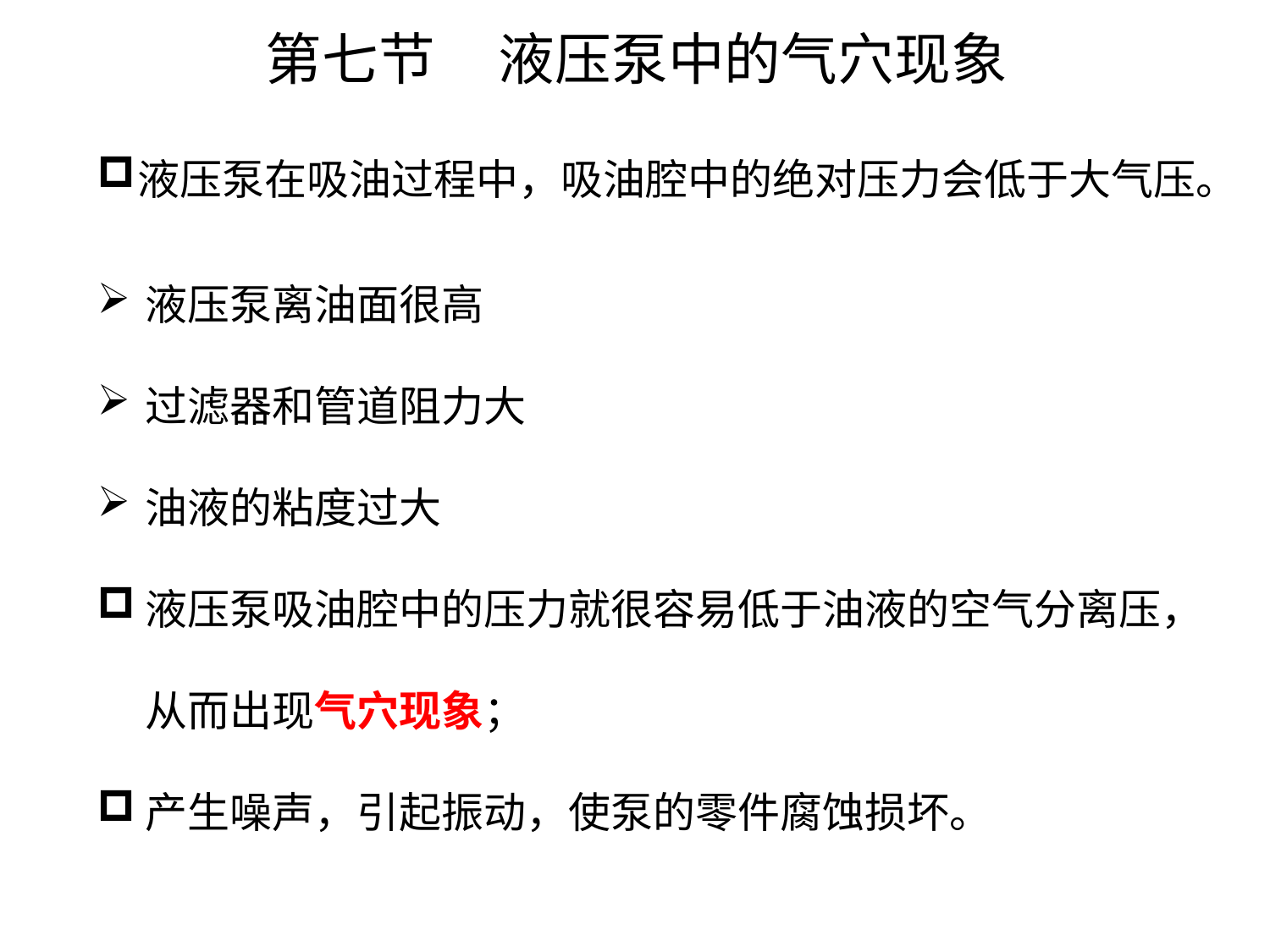

第七节     液压泵中的气穴现象
液压泵在吸油过程中，吸油腔中的绝对压力会低于大气压。
液压泵离油面很高
过滤器和管道阻力大
油液的粘度过大
液压泵吸油腔中的压力就很容易低于油液的空气分离压，从而出现气穴现象；
产生噪声，引起振动，使泵的零件腐蚀损坏。